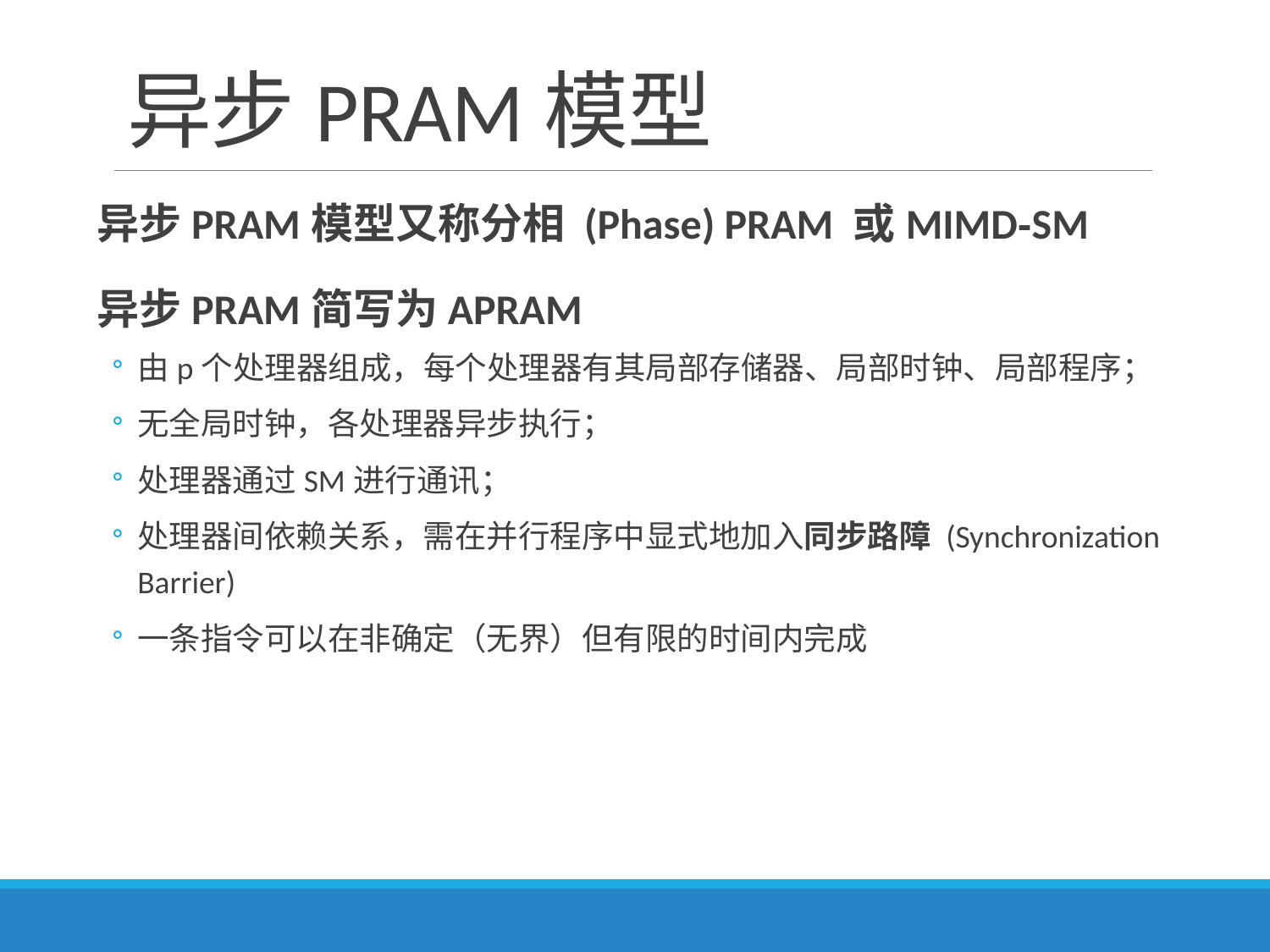

# 异步PRAM模型
异步PRAM模型又称分相 (Phase) PRAM 或MIMD‐SM
异步PRAM简写为APRAM
由p个处理器组成，每个处理器有其局部存储器、局部时钟、局部程序；
无全局时钟，各处理器异步执行；
处理器通过SM进行通讯；
处理器间依赖关系，需在并行程序中显式地加入同步路障 (Synchronization Barrier)
一条指令可以在非确定（无界）但有限的时间内完成

5